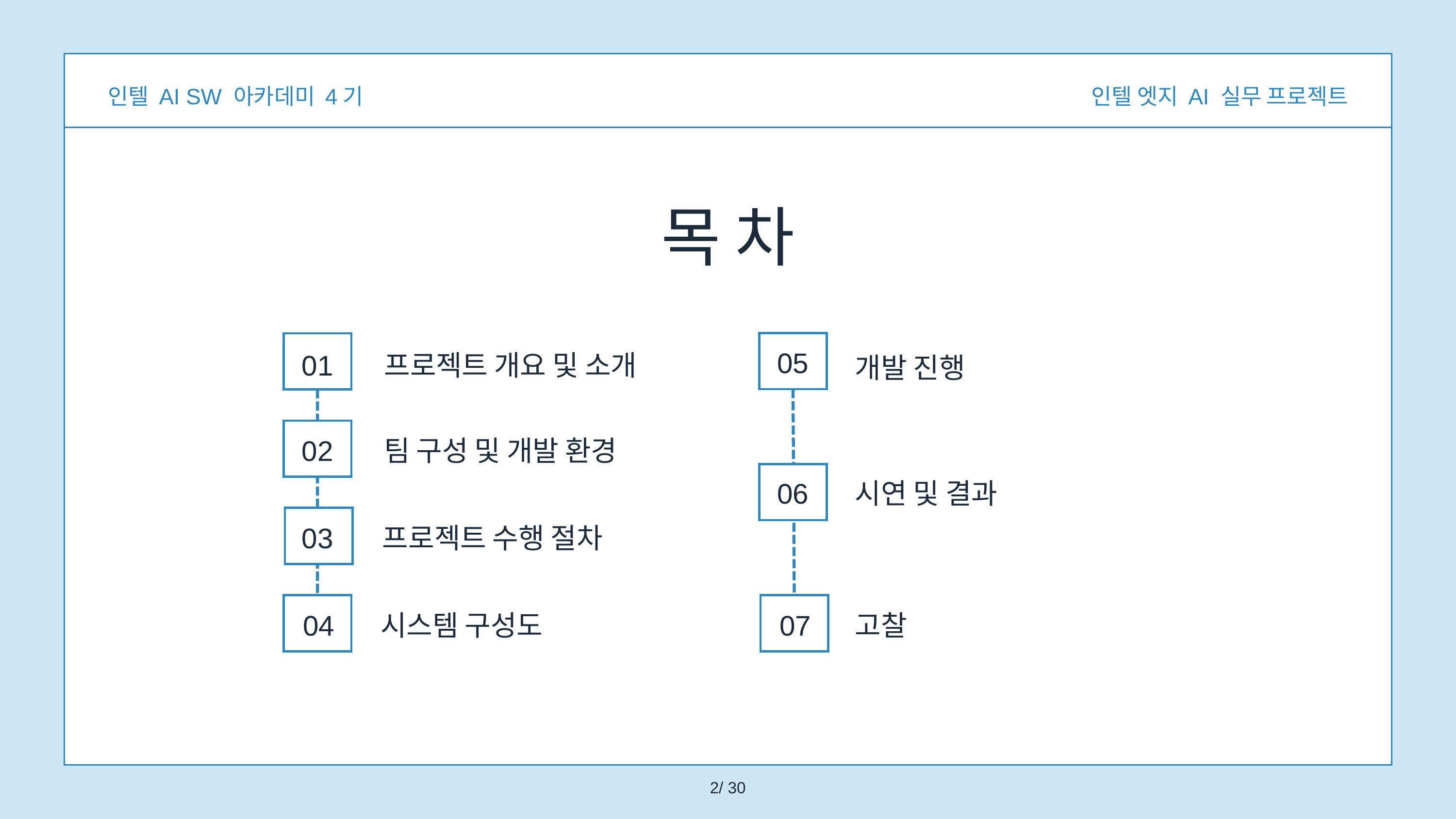

인텔 AI SW 아카데미 4기
인텔 엣지 AI 실무 프로젝트

목 차

05
01
프로젝트 개요 및 소개
개발 진행

02
팀 구성 및 개발 환경

06
시연 및 결과

03
프로젝트 수행 절차

04
시스템 구성도
07
고찰
2/ 30